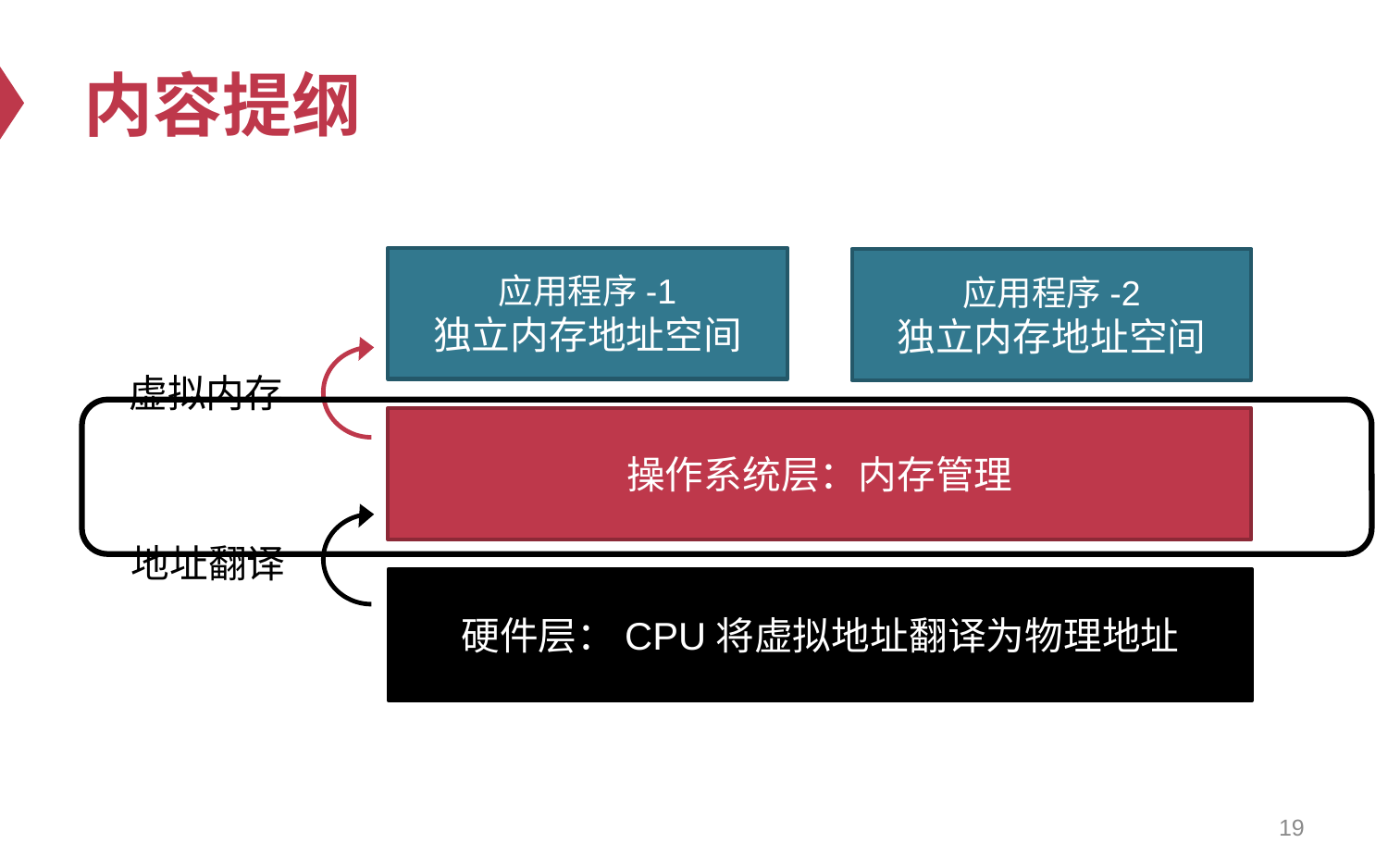

# 内容提纲
应用程序-1
独立内存地址空间
应用程序-2
独立内存地址空间

虚拟内存

操作系统层：内存管理

地址翻译
硬件层：CPU将虚拟地址翻译为物理地址
19